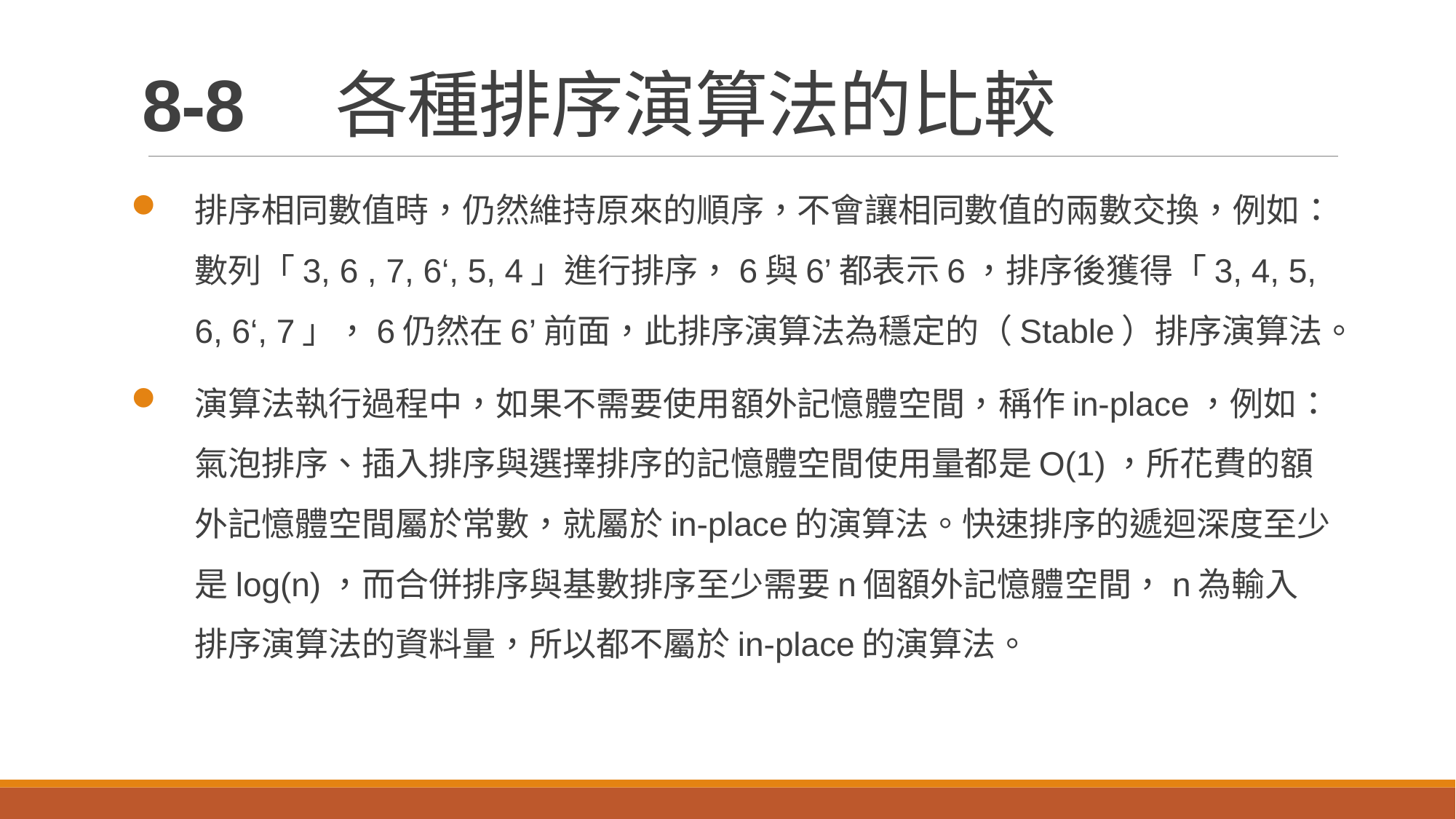

# 8-8　各種排序演算法的比較
排序相同數值時，仍然維持原來的順序，不會讓相同數值的兩數交換，例如：數列「3, 6 , 7, 6‘, 5, 4」進行排序，6與6’都表示6，排序後獲得「3, 4, 5, 6, 6‘, 7」，6仍然在6’前面，此排序演算法為穩定的（Stable）排序演算法。
演算法執行過程中，如果不需要使用額外記憶體空間，稱作in-place，例如：氣泡排序、插入排序與選擇排序的記憶體空間使用量都是O(1)，所花費的額外記憶體空間屬於常數，就屬於in-place的演算法。快速排序的遞迴深度至少是log(n)，而合併排序與基數排序至少需要n個額外記憶體空間，n為輸入排序演算法的資料量，所以都不屬於in-place的演算法。